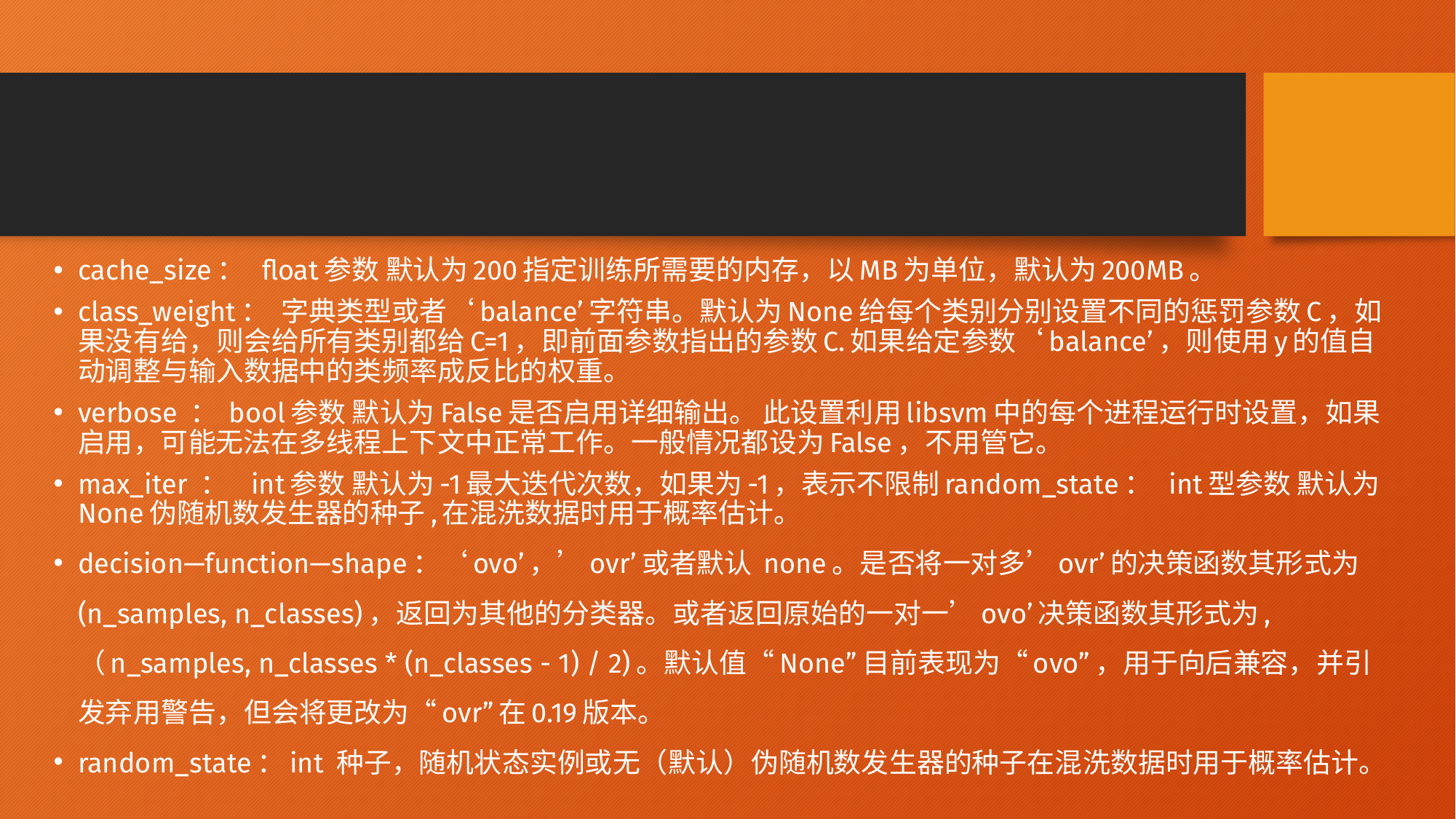

#
cache_size：  float参数 默认为200指定训练所需要的内存，以MB为单位，默认为200MB。
class_weight：  字典类型或者‘balance’字符串。默认为None给每个类别分别设置不同的惩罚参数C，如果没有给，则会给所有类别都给C=1，即前面参数指出的参数C.如果给定参数‘balance’，则使用y的值自动调整与输入数据中的类频率成反比的权重。
verbose ： bool参数 默认为False是否启用详细输出。 此设置利用libsvm中的每个进程运行时设置，如果启用，可能无法在多线程上下文中正常工作。一般情况都设为False，不用管它。
max_iter ：   int参数 默认为-1最大迭代次数，如果为-1，表示不限制random_state：  int型参数 默认为None伪随机数发生器的种子,在混洗数据时用于概率估计。
decision—function—shape：‘ovo’，’ovr’或者默认 none。是否将一对多’ovr’的决策函数其形式为(n_samples, n_classes)，返回为其他的分类器。或者返回原始的一对一’ovo’决策函数其形式为,（n_samples, n_classes * (n_classes - 1) / 2)。默认值“None”目前表现为“ovo”，用于向后兼容，并引发弃用警告，但会将更改为“ovr”在0.19版本。
random_state：int 种子，随机状态实例或无（默认）伪随机数发生器的种子在混洗数据时用于概率估计。